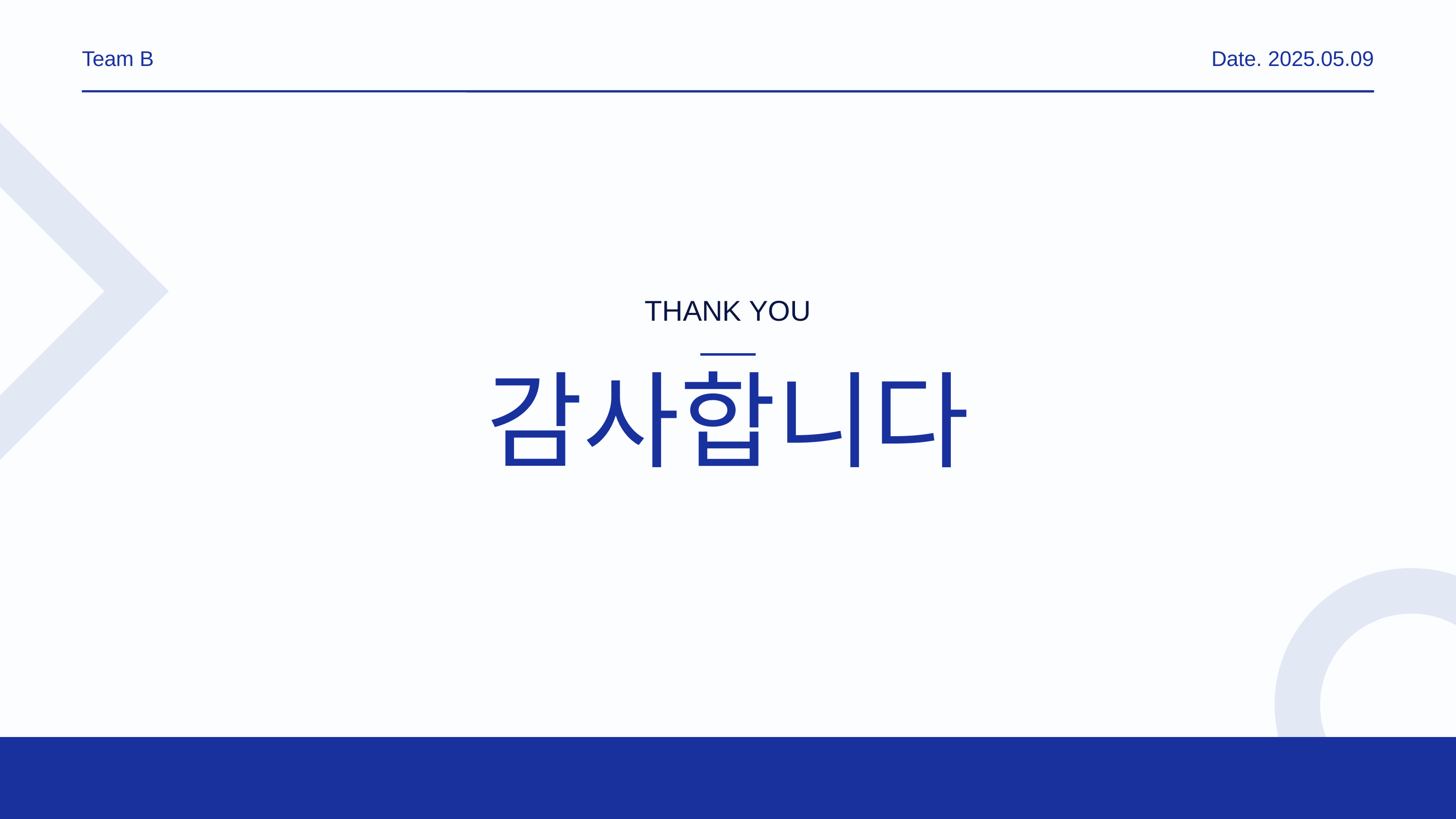

Team B
Date. 2025.05.09

THANK YOU

감사합니다